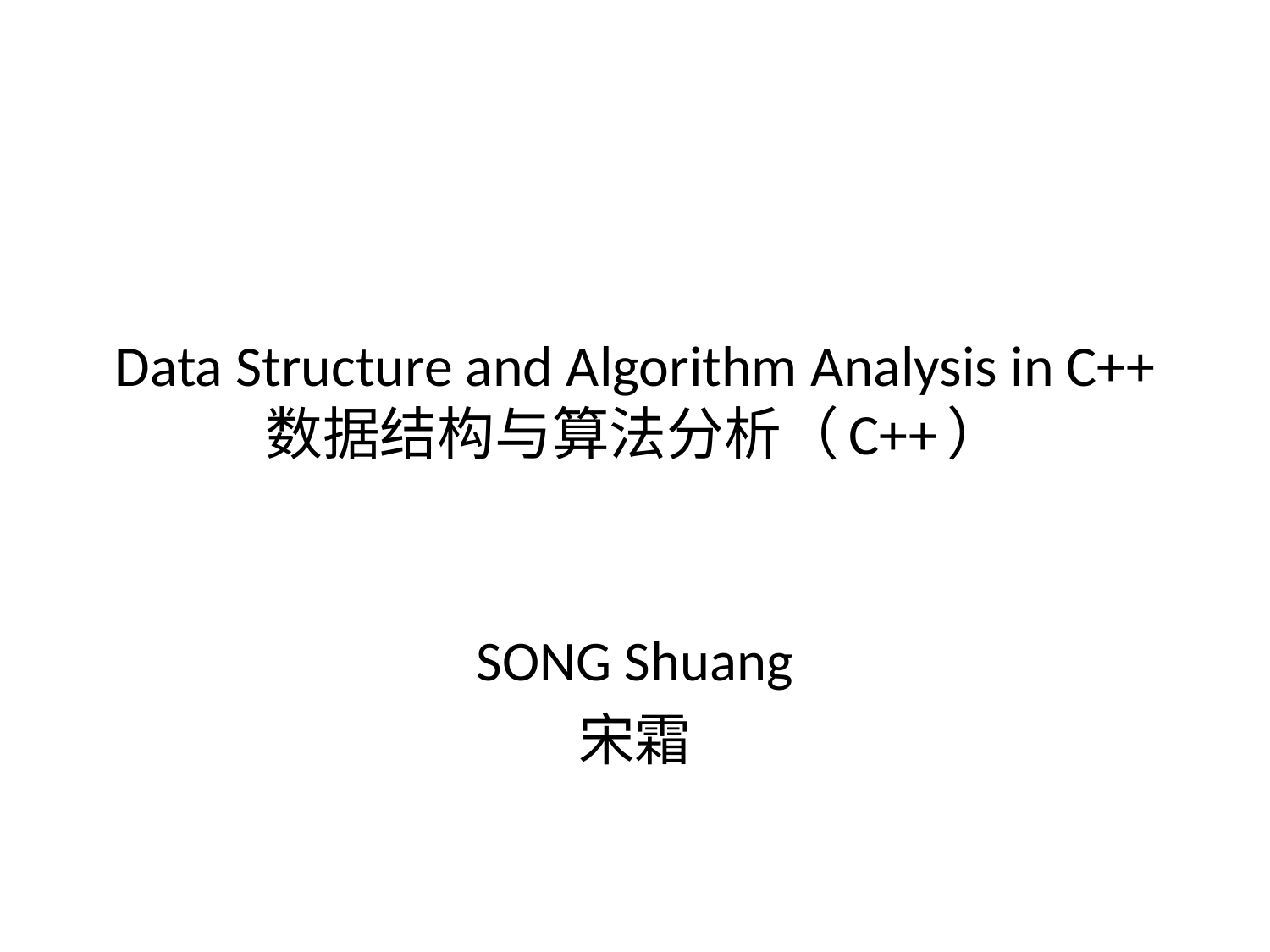

# Data Structure and Algorithm Analysis in C++ 数据结构与算法分析（C++）

SONG Shuang
宋霜